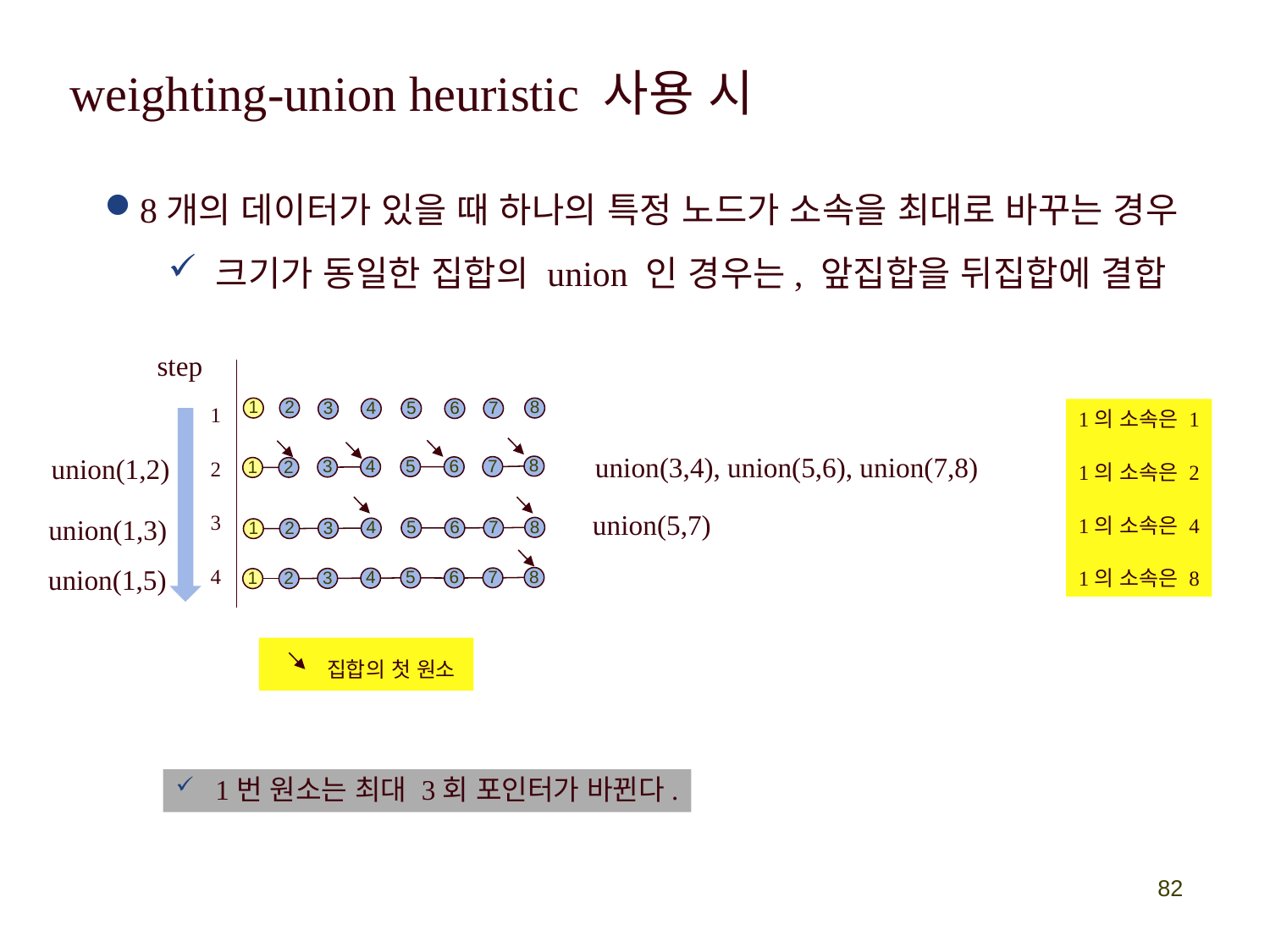

weighting-union heuristic 사용 시
8개의 데이터가 있을 때 하나의 특정 노드가 소속을 최대로 바꾸는 경우
크기가 동일한 집합의 union 인 경우는, 앞집합을 뒤집합에 결합
step
1

2

3

4
1
2
8
5
7
4
6
3
1의 소속은 1

1의 소속은 2

1의 소속은 4

1의 소속은 8

union(3,4), union(5,6), union(7,8)
union(1,2)
8
7
5
6
4
3
1
2
union(5,7)
union(1,3)
8
5
7
4
6
3
2
1
union(1,5)
8
5
7
4
6
3
1
2

집합의 첫 원소
1번 원소는 최대 3회 포인터가 바뀐다.
82